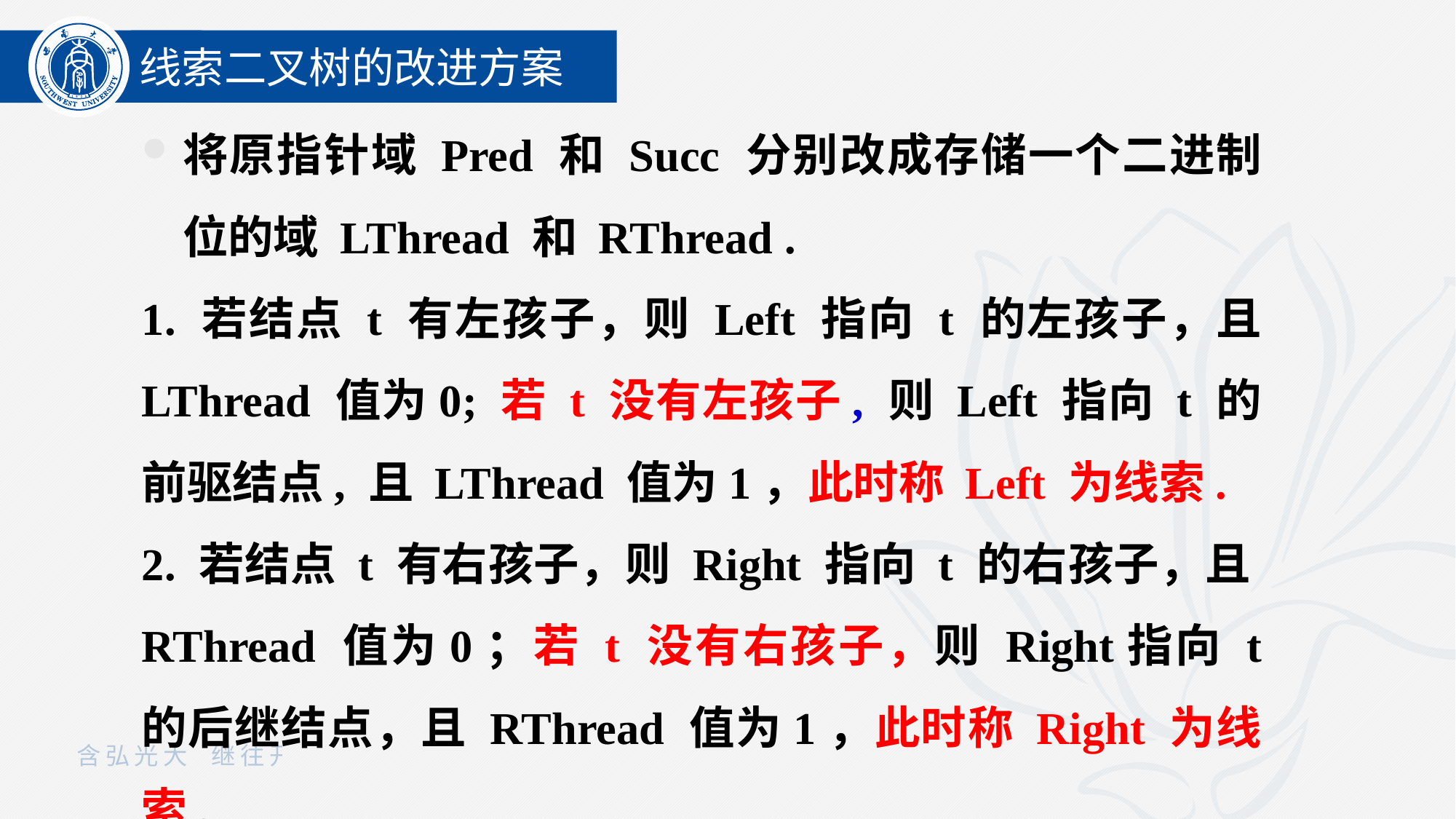

线索二叉树的改进方案
将原指针域 Pred 和 Succ 分别改成存储一个二进制位的域 LThread 和 RThread .
1. 若结点 t 有左孩子，则 Left 指向 t 的左孩子，且 LThread 值为0; 若 t 没有左孩子, 则 Left 指向 t 的前驱结点, 且 LThread 值为1，此时称 Left 为线索.
2. 若结点 t 有右孩子，则 Right 指向 t 的右孩子，且RThread 值为0；若 t 没有右孩子，则 Right指向 t 的后继结点，且 RThread 值为1，此时称 Right 为线索.